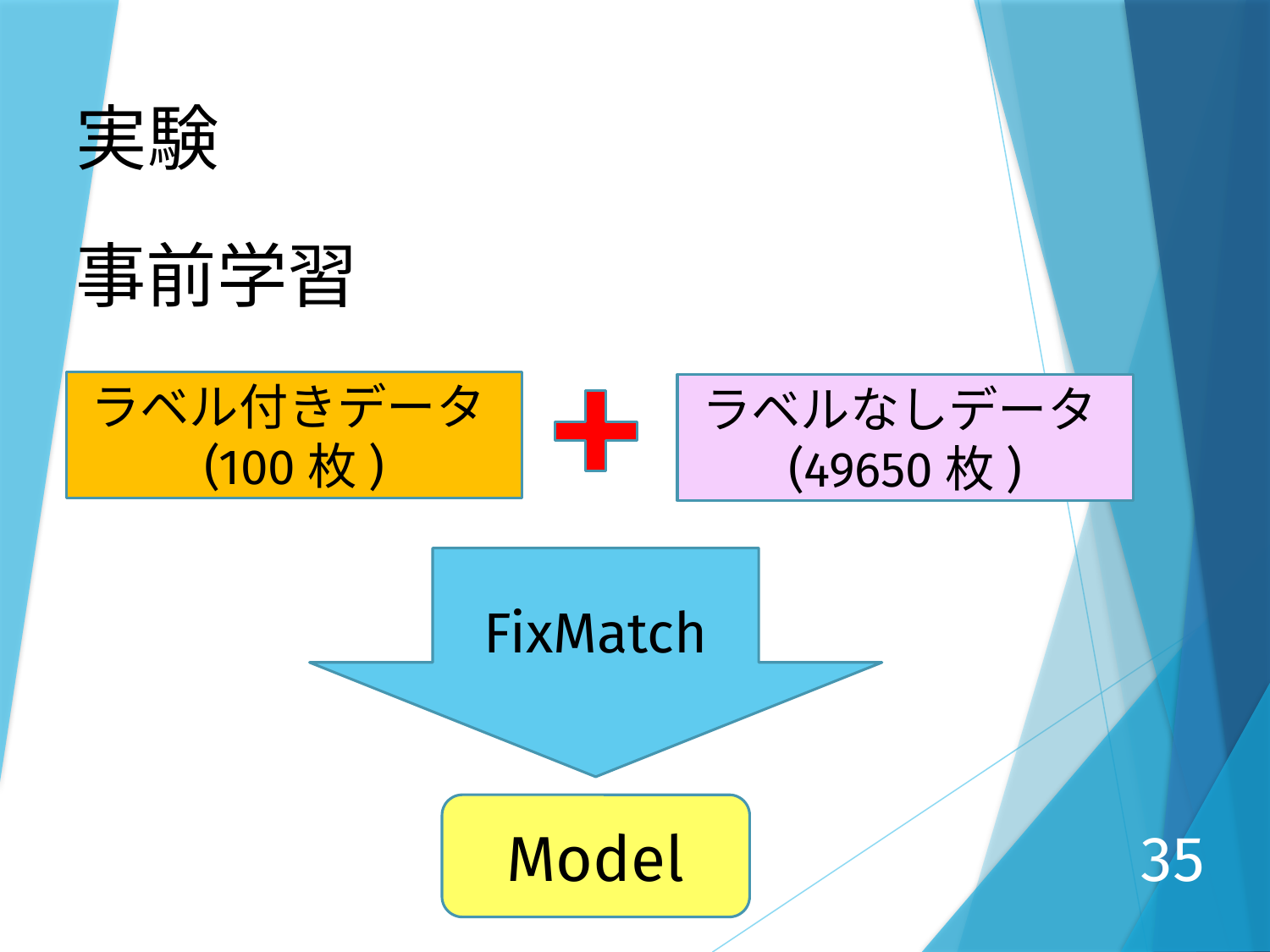

実験
事前学習
ラベル付きデータ(100枚)
ラベルなしデータ(49650枚)

FixMatch
Model
35